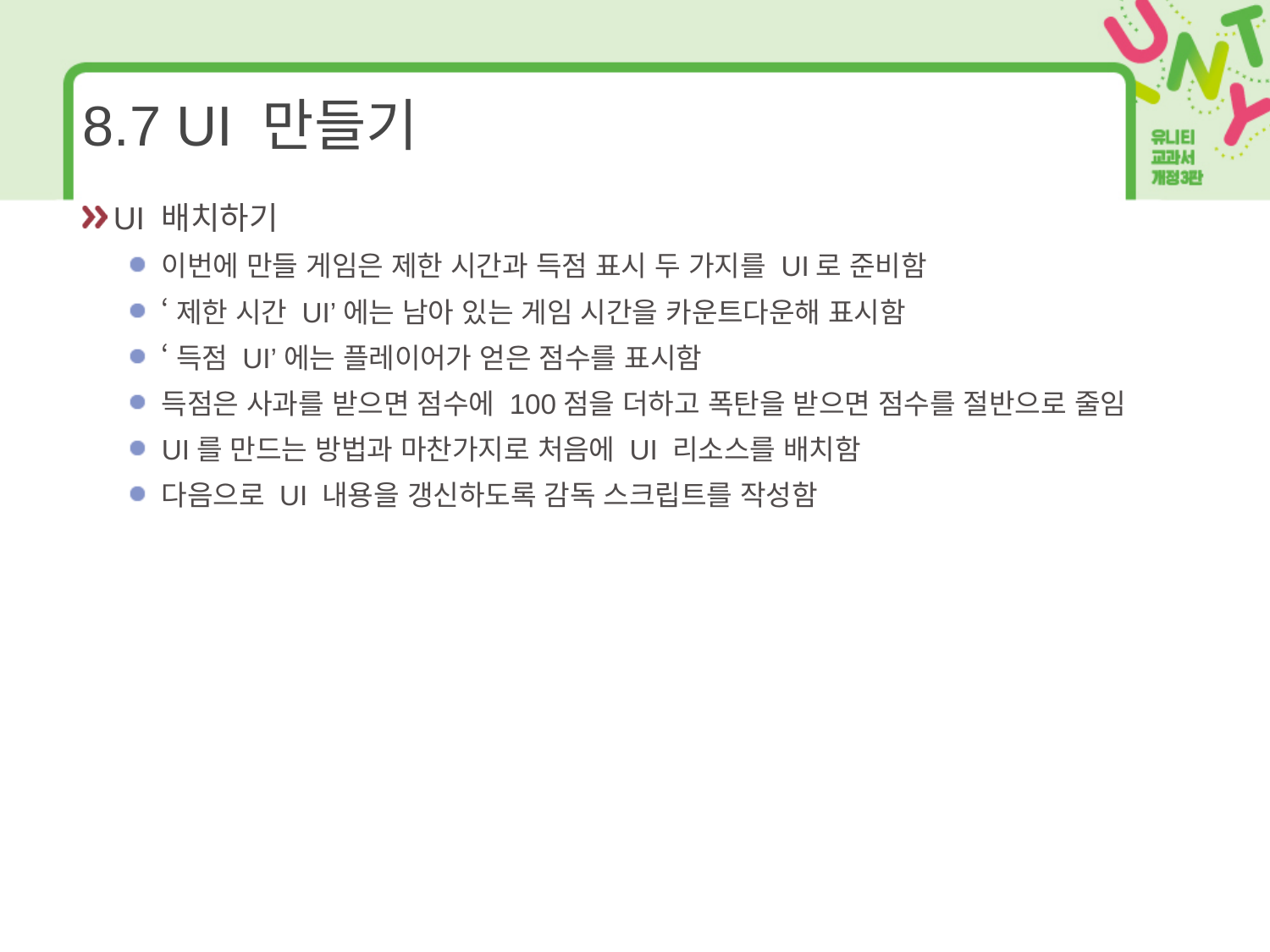

# 8.7 UI 만들기
UI 배치하기
이번에 만들 게임은 제한 시간과 득점 표시 두 가지를 UI로 준비함
‘제한 시간 UI’에는 남아 있는 게임 시간을 카운트다운해 표시함
‘득점 UI’에는 플레이어가 얻은 점수를 표시함
득점은 사과를 받으면 점수에 100점을 더하고 폭탄을 받으면 점수를 절반으로 줄임
UI를 만드는 방법과 마찬가지로 처음에 UI 리소스를 배치함
다음으로 UI 내용을 갱신하도록 감독 스크립트를 작성함